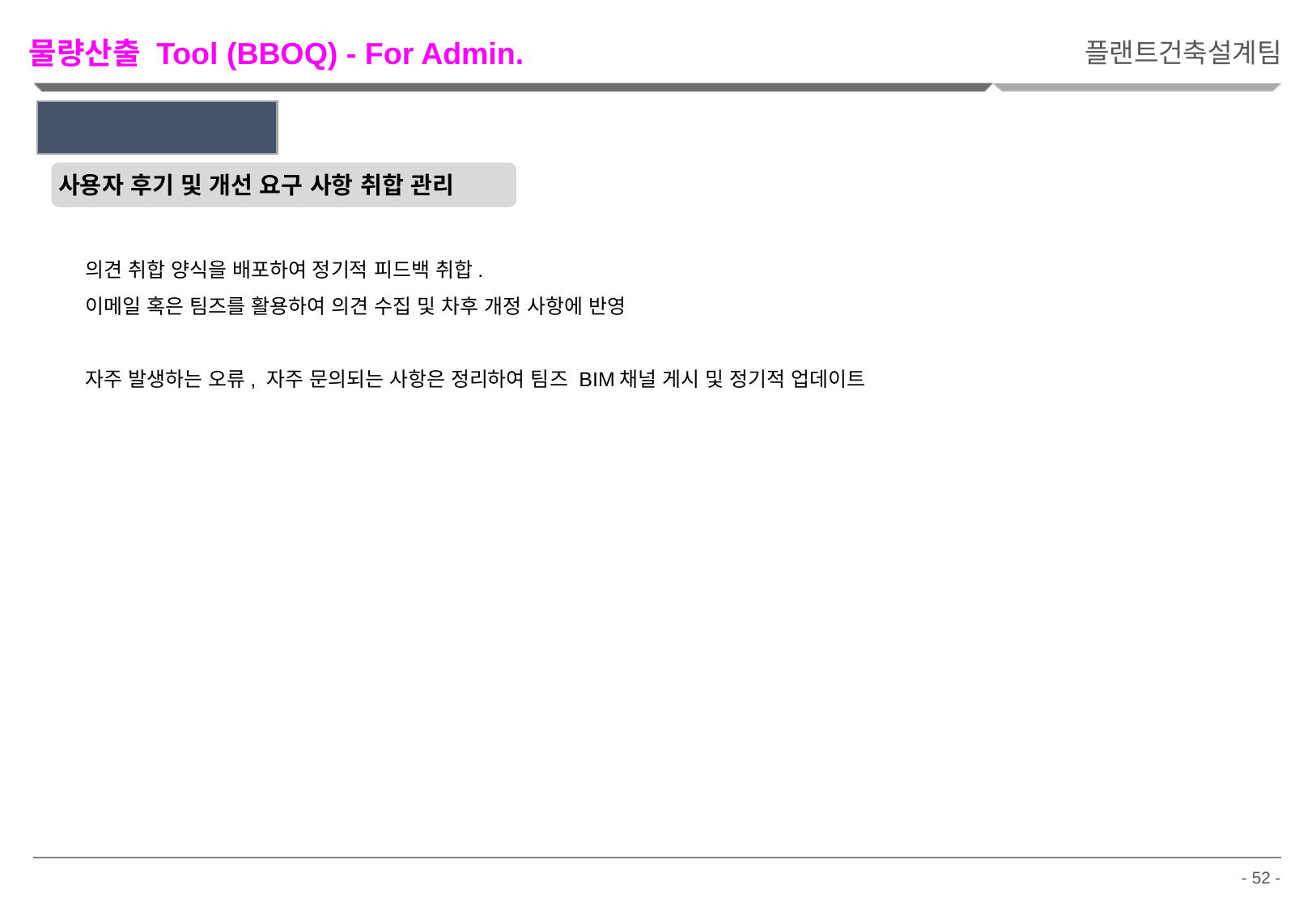

물량산출 Tool (BBOQ) - For Admin.
플랜트건축설계팀
2. Admin.’s Role
사용자 후기 및 개선 요구 사항 취합 관리
의견 취합 양식을 배포하여 정기적 피드백 취합.
이메일 혹은 팀즈를 활용하여 의견 수집 및 차후 개정 사항에 반영

자주 발생하는 오류, 자주 문의되는 사항은 정리하여 팀즈 BIM채널 게시 및 정기적 업데이트